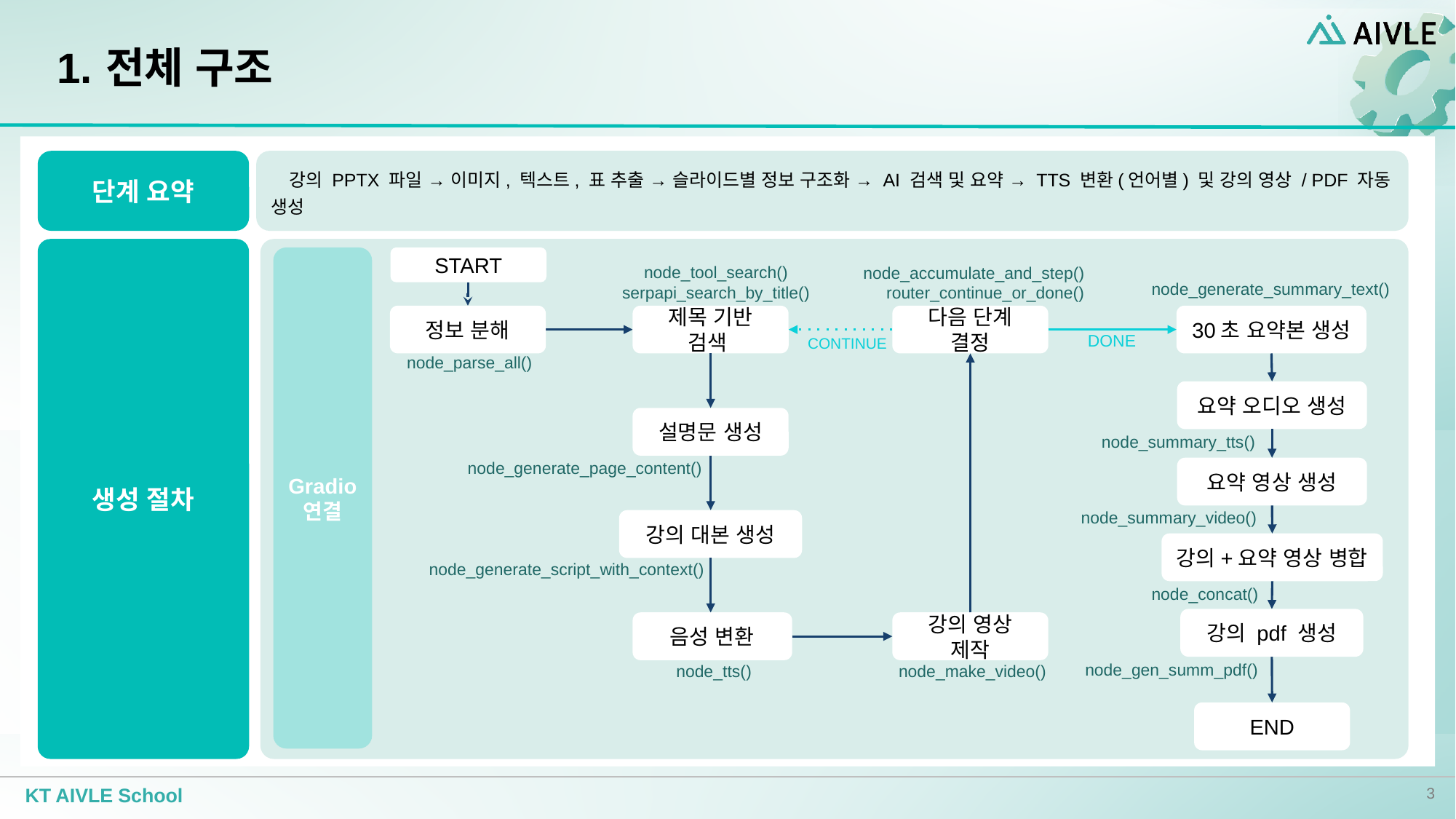

# 전체 구조
단계 요약
  강의 PPTX 파일 → 이미지, 텍스트, 표 추출 → 슬라이드별 정보 구조화 → AI 검색 및 요약 → TTS 변환(언어별) 및 강의 영상 / PDF 자동 생성
생성 절차

Gradio
연결
START
node_tool_search()
serpapi_search_by_title()
node_accumulate_and_step()
router_continue_or_done()
node_generate_summary_text()
정보 분해
제목 기반 검색
30초 요약본 생성
다음 단계 결정
DONE
CONTINUE
node_parse_all()
요약 오디오 생성
설명문 생성
node_summary_tts()
node_generate_page_content()

요약 영상 생성
node_summary_video()
강의 대본 생성
강의+요약 영상 병합
node_generate_script_with_context()
node_concat()
강의 pdf 생성
음성 변환
강의 영상 제작
node_gen_summ_pdf()
node_make_video()
node_tts()
END